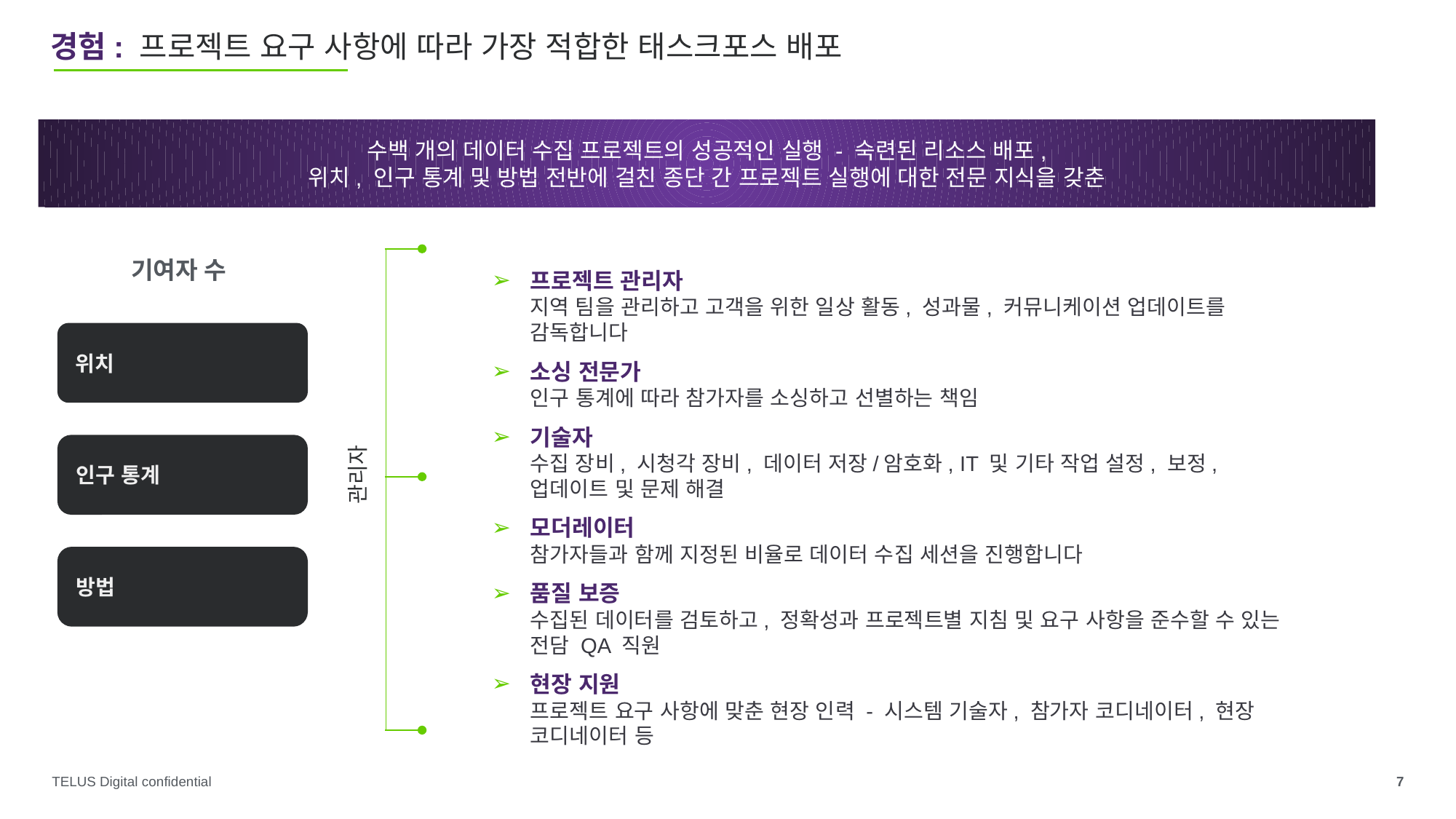

# 경험: 프로젝트 요구 사항에 따라 가장 적합한 태스크포스 배포

수백 개의 데이터 수집 프로젝트의 성공적인 실행 - 숙련된 리소스 배포,
위치, 인구 통계 및 방법 전반에 걸친 종단 간 프로젝트 실행에 대한 전문 지식을 갖춘
기여자 수
프로젝트 관리자
지역 팀을 관리하고 고객을 위한 일상 활동, 성과물, 커뮤니케이션 업데이트를 감독합니다

소싱 전문가
인구 통계에 따라 참가자를 소싱하고 선별하는 책임

기술자
수집 장비, 시청각 장비, 데이터 저장/암호화, IT 및 기타 작업 설정, 보정, 업데이트 및 문제 해결

모더레이터
참가자들과 함께 지정된 비율로 데이터 수집 세션을 진행합니다

품질 보증
수집된 데이터를 검토하고, 정확성과 프로젝트별 지침 및 요구 사항을 준수할 수 있는 전담 QA 직원

현장 지원
프로젝트 요구 사항에 맞춘 현장 인력 - 시스템 기술자, 참가자 코디네이터, 현장 코디네이터 등
위치
인구 통계
관리자
방법
7